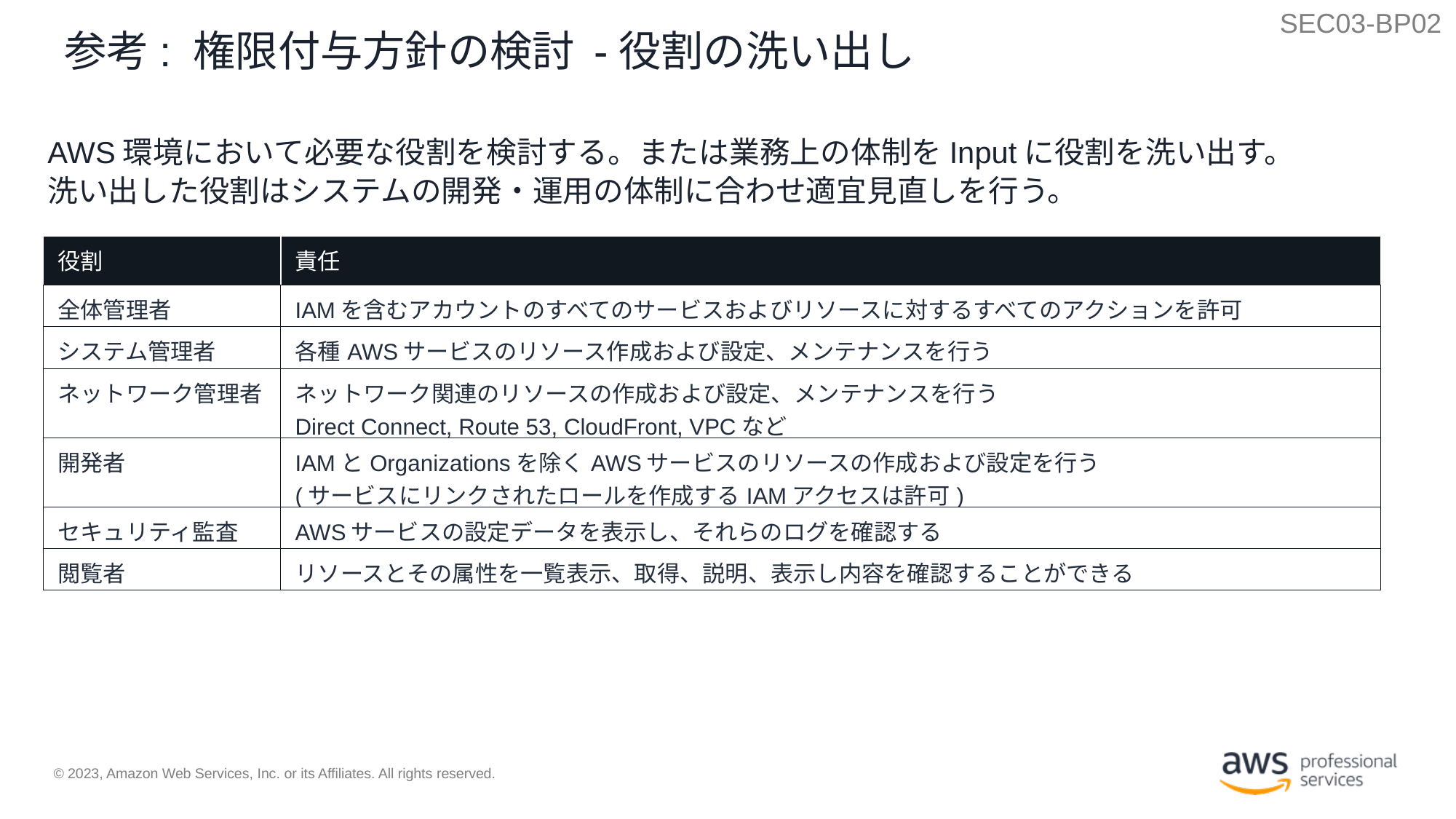

SEC03-BP02
# 参考: 権限付与方針の検討 -役割の洗い出し
AWS環境において必要な役割を検討する。または業務上の体制をInputに役割を洗い出す。
洗い出した役割はシステムの開発・運用の体制に合わせ適宜見直しを行う。
| 役割 | 責任 |
| --- | --- |
| 全体管理者 | IAMを含むアカウントのすべてのサービスおよびリソースに対するすべてのアクションを許可 |
| システム管理者 | 各種AWSサービスのリソース作成および設定、メンテナンスを行う |
| ネットワーク管理者 | ネットワーク関連のリソースの作成および設定、メンテナンスを行う Direct Connect, Route 53, CloudFront, VPCなど |
| 開発者 | IAMとOrganizationsを除くAWSサービスのリソースの作成および設定を行う (サービスにリンクされたロールを作成するIAMアクセスは許可) |
| セキュリティ監査 | AWSサービスの設定データを表示し、それらのログを確認する |
| 閲覧者 | リソースとその属性を一覧表示、取得、説明、表示し内容を確認することができる |